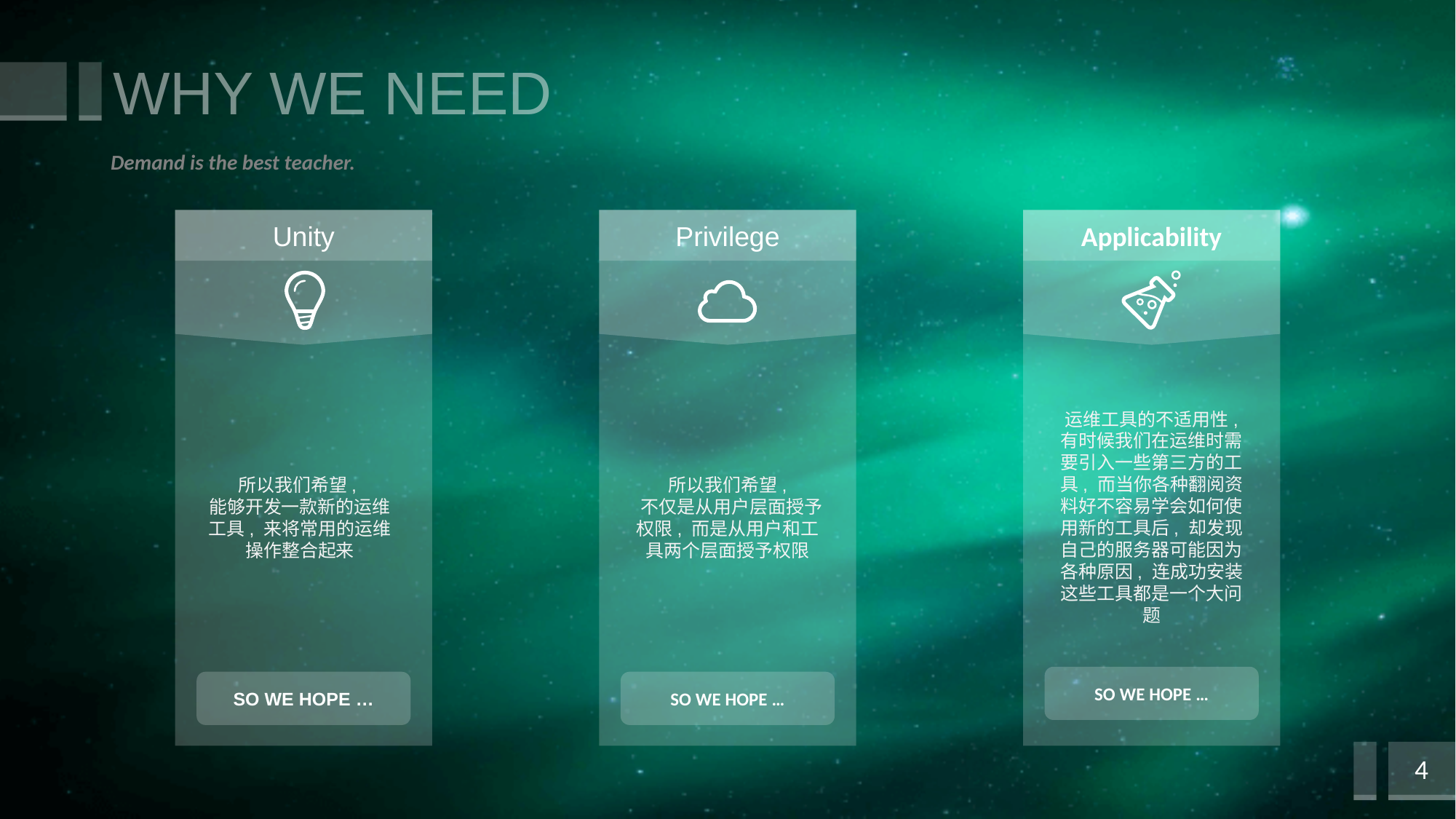

# WHY WE NEED
Demand is the best teacher.

Unity

所以我们希望,
能够开发一款新的运维工具, 来将常用的运维操作整合起来
SO WE HOPE …

Privilege

所以我们希望,
 不仅是从用户层面授予权限, 而是从用户和工具两个层面授予权限
SO WE HOPE …

Applicability

运维工具的不适用性, 有时候我们在运维时需要引入一些第三方的工具, 而当你各种翻阅资料好不容易学会如何使用新的工具后, 却发现自己的服务器可能因为各种原因, 连成功安装这些工具都是一个大问题
SO WE HOPE …